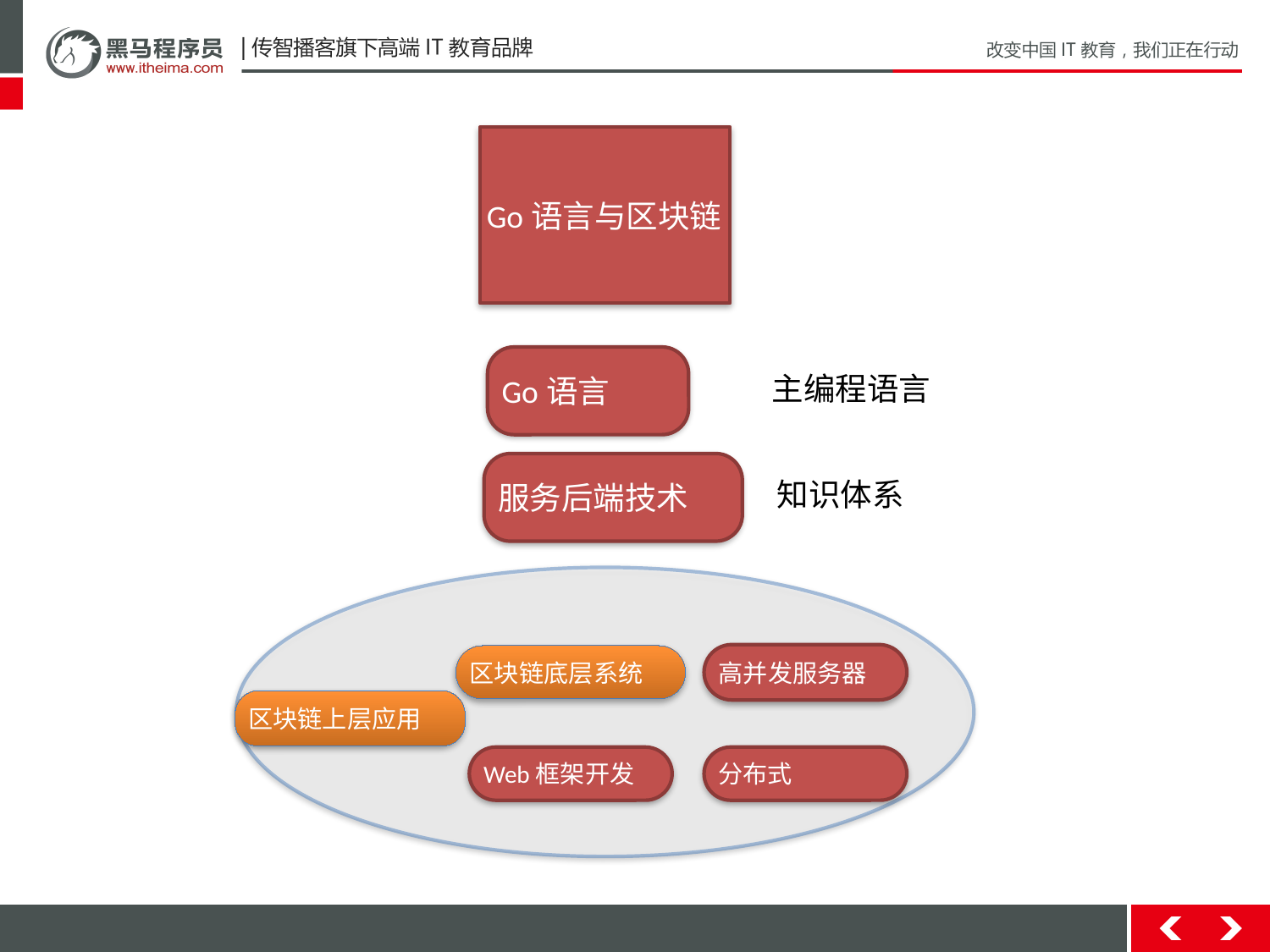

Go语言与区块链
Go语言
主编程语言
服务后端技术
知识体系

高并发服务器
区块链底层系统
区块链上层应用
Web框架开发
分布式